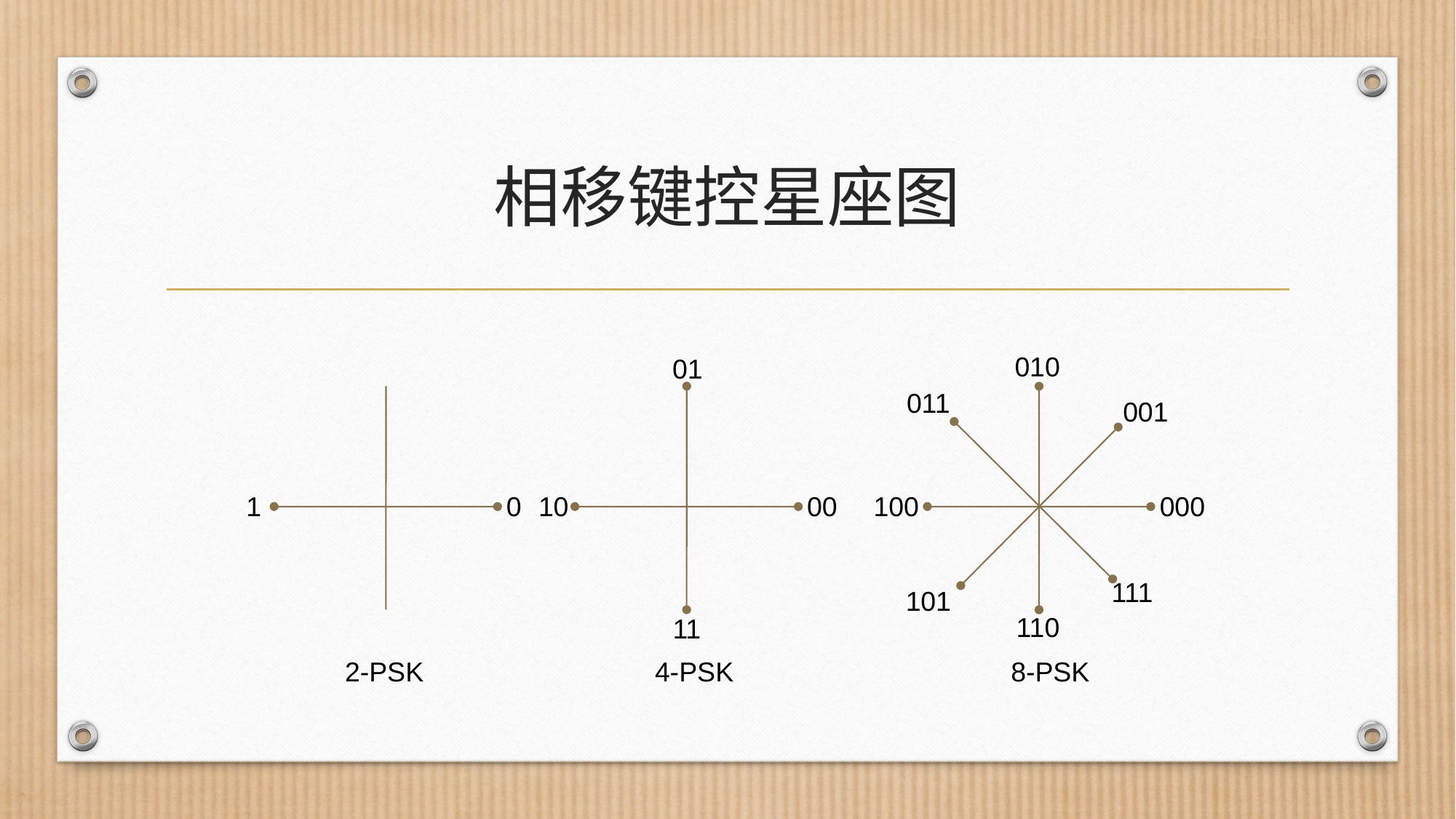

# 相移键控星座图
010
01

011

001
1
0
10
00
100
000

111
101
110
11
2-PSK
4-PSK
8-PSK